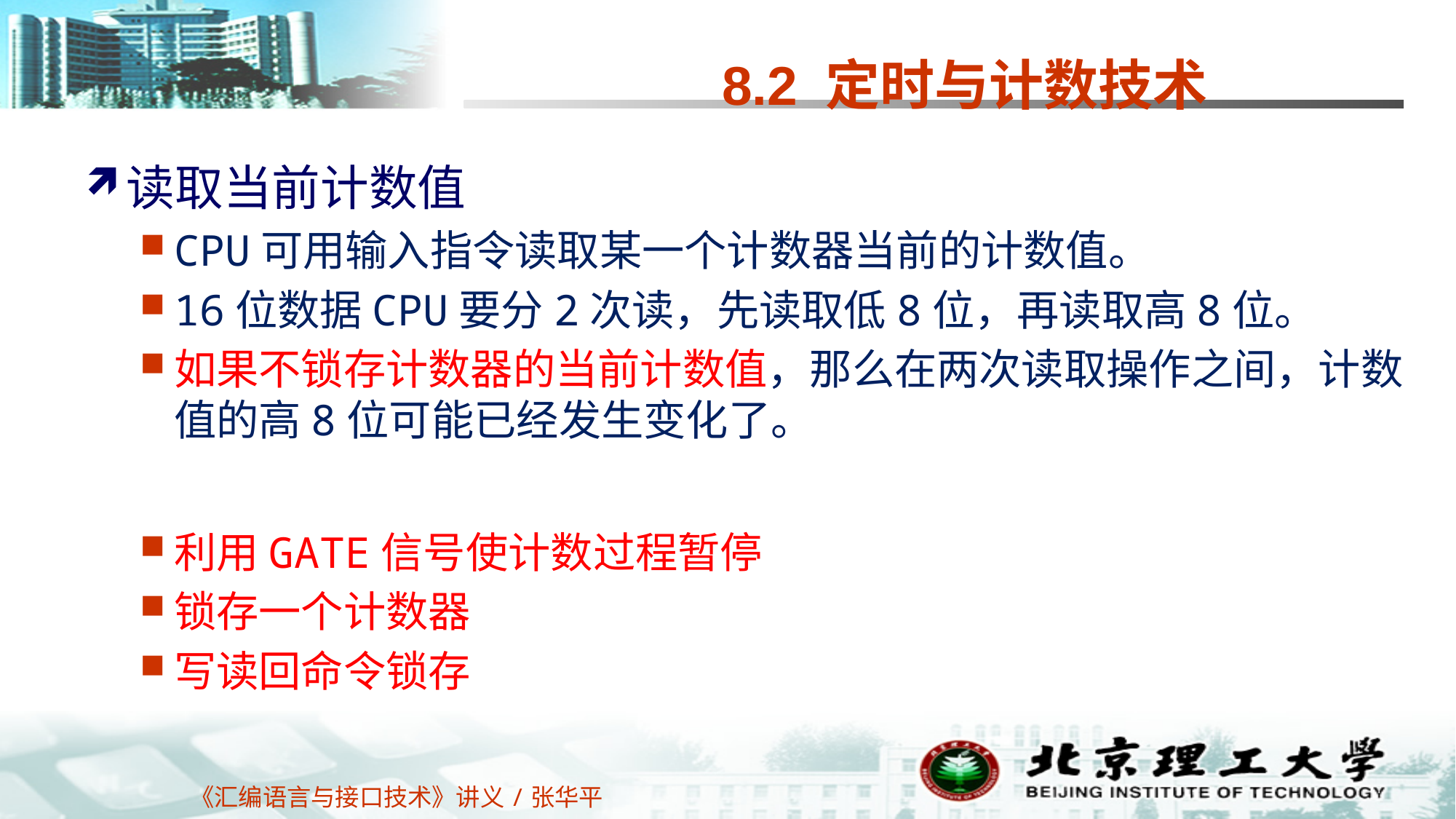

# 8.2 定时与计数技术
读取当前计数值
CPU可用输入指令读取某一个计数器当前的计数值。
16位数据CPU要分2次读，先读取低8位，再读取高8位。
如果不锁存计数器的当前计数值，那么在两次读取操作之间，计数值的高8位可能已经发生变化了。

利用GATE信号使计数过程暂停
锁存一个计数器
写读回命令锁存